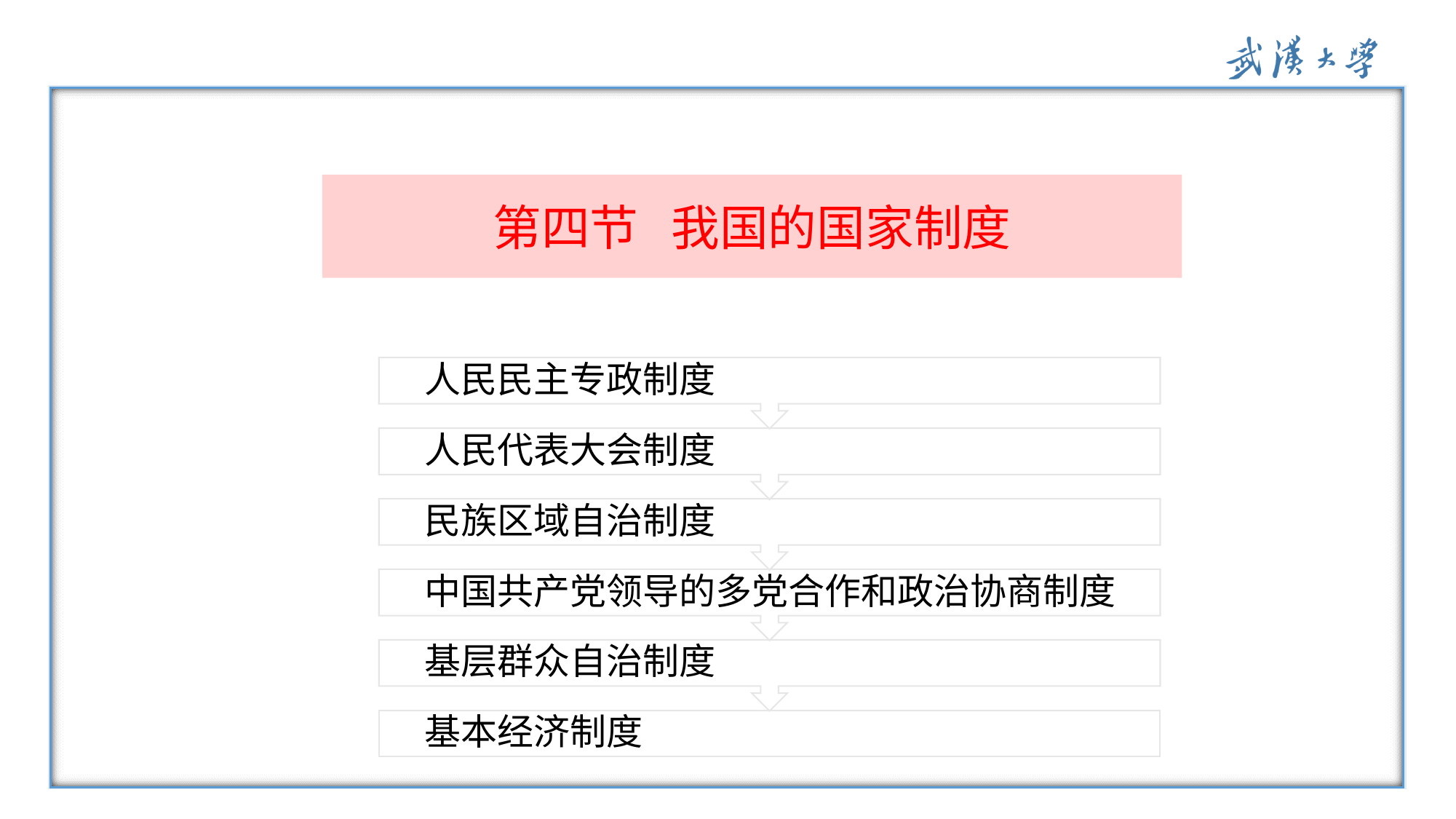

第四节   我国的国家制度
  基本经济制度
  基层群众自治制度
  中国共产党领导的多党合作和政治协商制度
  民族区域自治制度
  人民代表大会制度
  人民民主专政制度